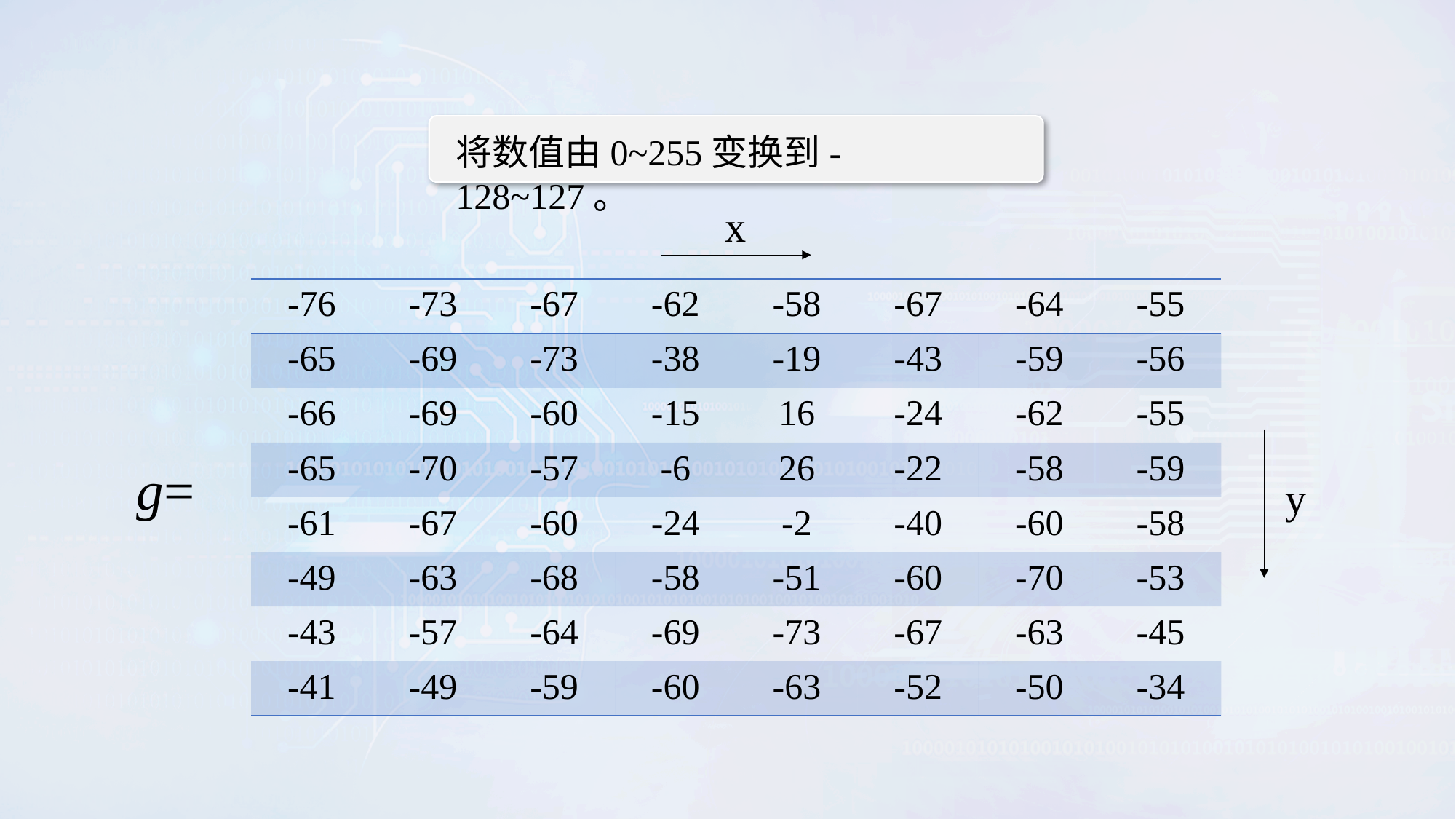

将数值由0~255变换到-128~127。
x
y
g=
| -76 | -73 | -67 | -62 | -58 | -67 | -64 | -55 |
| --- | --- | --- | --- | --- | --- | --- | --- |
| -65 | -69 | -73 | -38 | -19 | -43 | -59 | -56 |
| -66 | -69 | -60 | -15 | 16 | -24 | -62 | -55 |
| -65 | -70 | -57 | -6 | 26 | -22 | -58 | -59 |
| -61 | -67 | -60 | -24 | -2 | -40 | -60 | -58 |
| -49 | -63 | -68 | -58 | -51 | -60 | -70 | -53 |
| -43 | -57 | -64 | -69 | -73 | -67 | -63 | -45 |
| -41 | -49 | -59 | -60 | -63 | -52 | -50 | -34 |